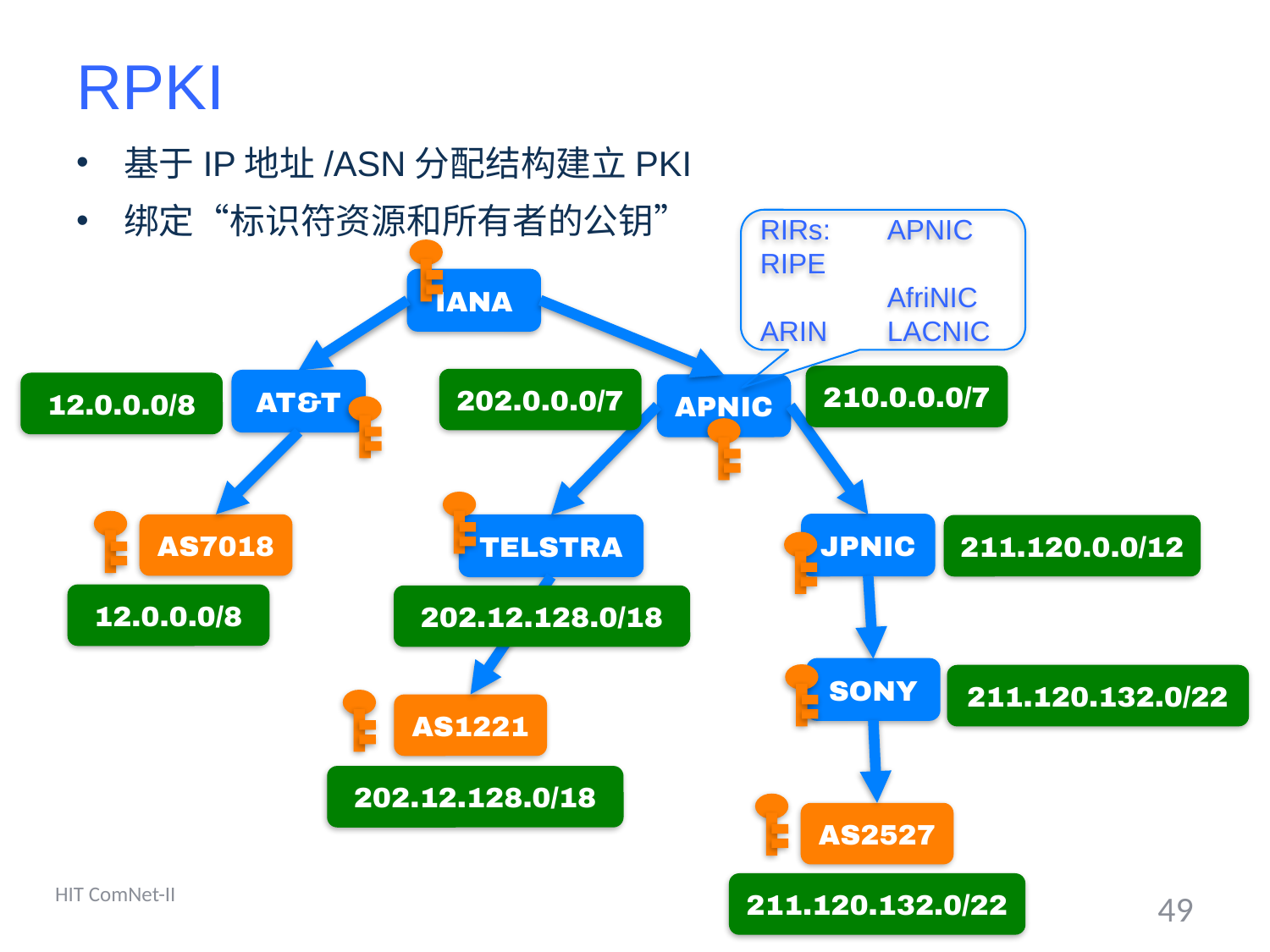

# RPKI
基于IP地址/ASN分配结构建立PKI
绑定“标识符资源和所有者的公钥”
RIRs:	APNIC
RIPE		AfriNIC
ARIN	LACNIC

IANA
210.0.0.0/7
202.0.0.0/7
AT&T
12.0.0.0/8
APNIC

AS7018
JPNIC
TELSTRA
211.120.0.0/12

12.0.0.0/8
202.12.128.0/18
SONY

211.120.132.0/22

AS1221
202.12.128.0/18

AS2527
HIT ComNet-II
211.120.132.0/22
49